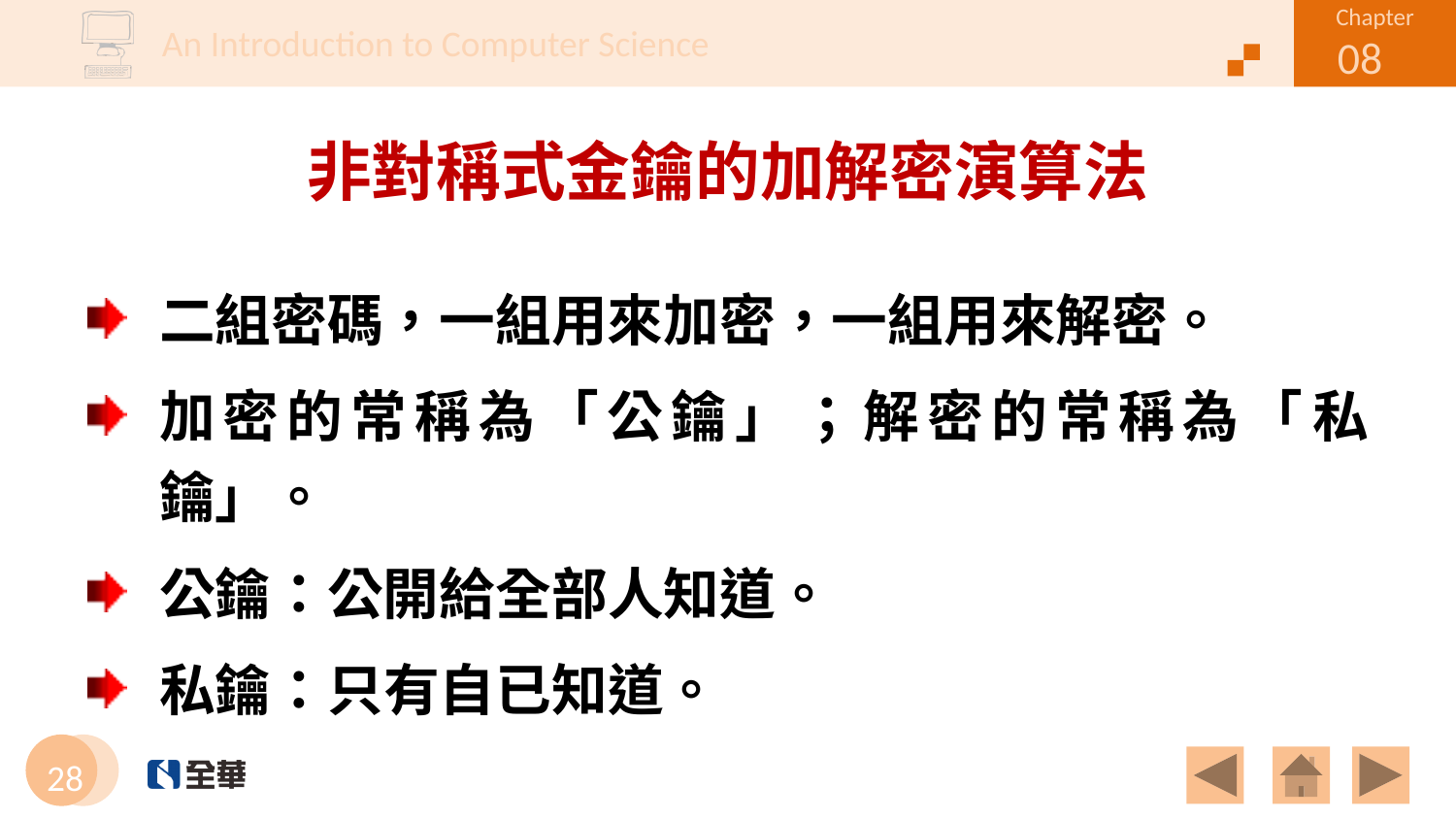

# 非對稱式金鑰的加解密演算法
二組密碼，一組用來加密，一組用來解密。
加密的常稱為「公鑰」；解密的常稱為「私鑰」。
公鑰：公開給全部人知道。
私鑰：只有自已知道。